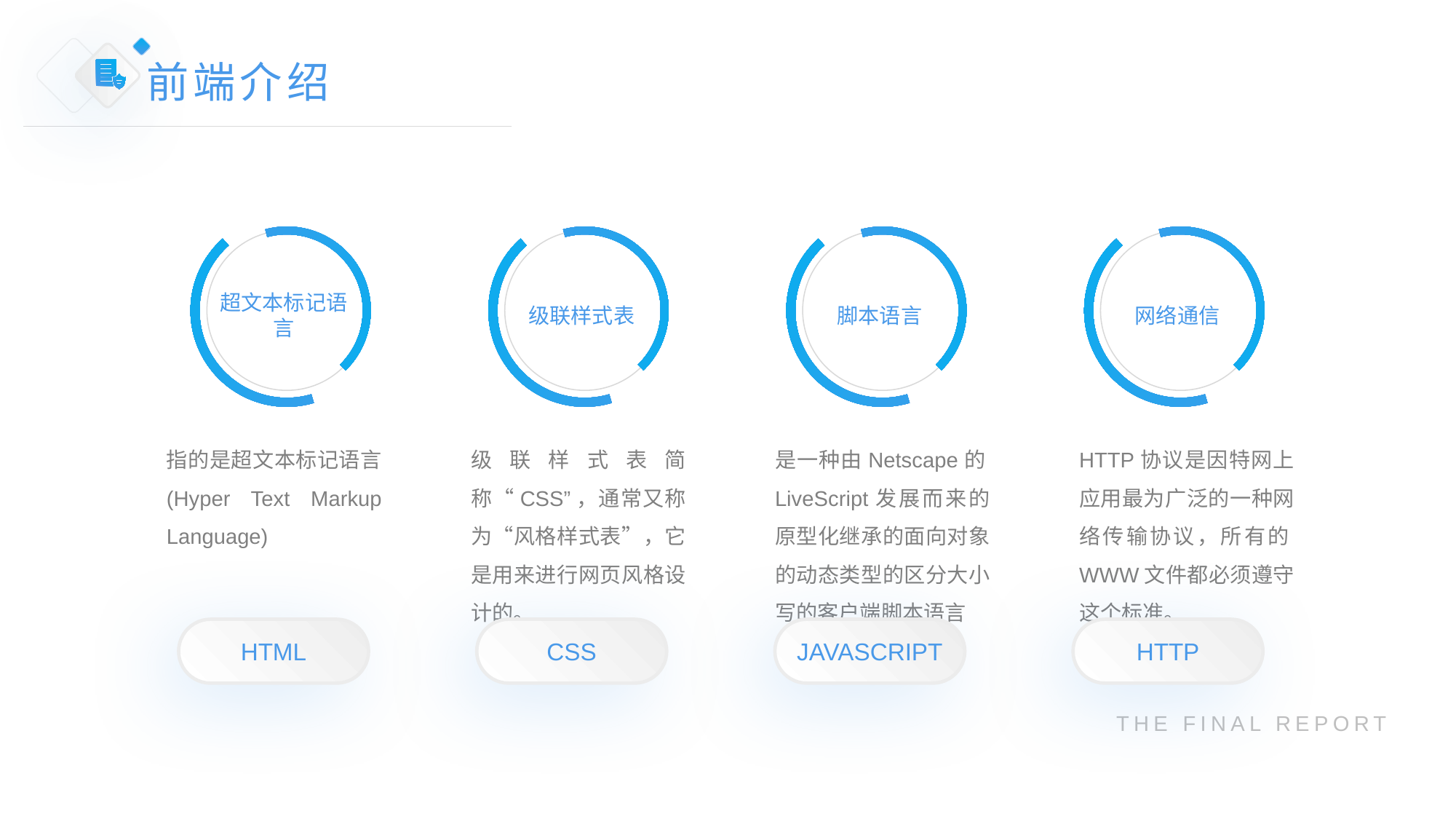

前端介绍

超文本标记语言

级联样式表

脚本语言

网络通信
指的是超文本标记语言 (Hyper Text Markup Language)
级联样式表简称“CSS”，通常又称为“风格样式表”，它是用来进行网页风格设计的。
是一种由Netscape的LiveScript发展而来的原型化继承的面向对象的动态类型的区分大小写的客户端脚本语言
HTTP协议是因特网上应用最为广泛的一种网络传输协议，所有的WWW文件都必须遵守这个标准。
HTML
CSS
JAVASCRIPT
HTTP
THE FINAL REPORT